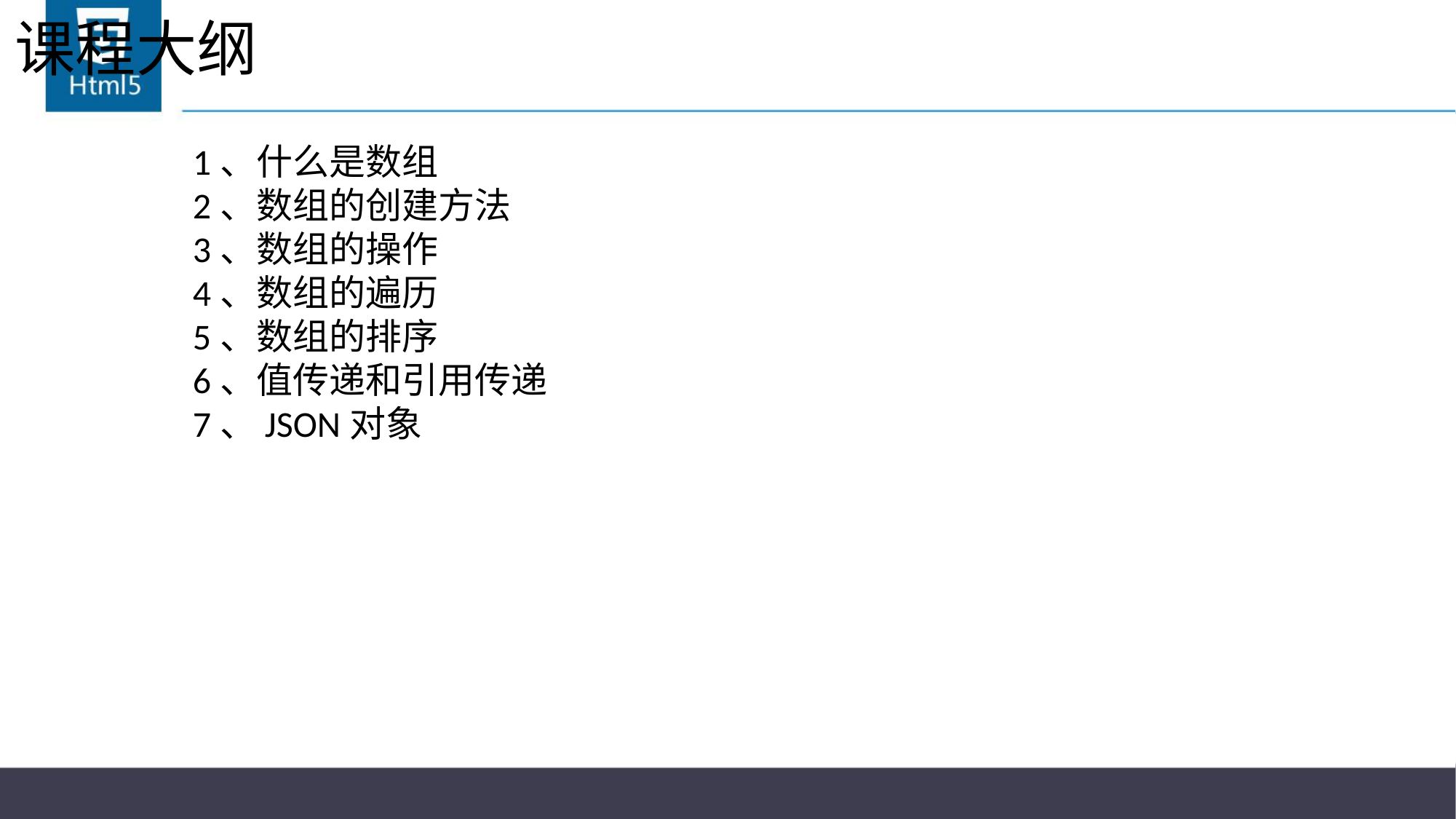

# 课程大纲
1、什么是数组
2、数组的创建方法
3、数组的操作
4、数组的遍历
5、数组的排序
6、值传递和引用传递
7、JSON对象